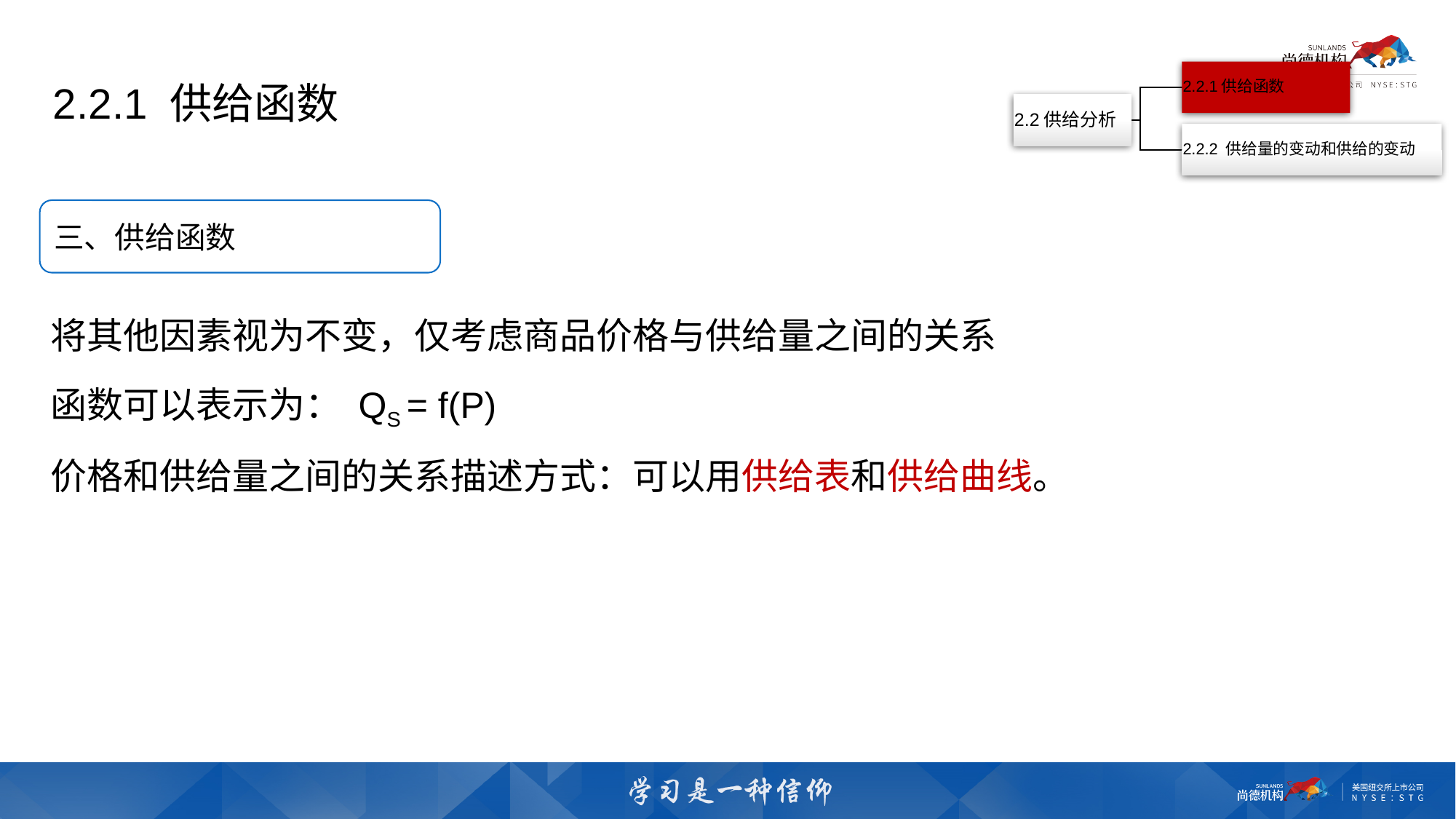

2.2供给分析
2.2.1供给函数
2.2.2 供给量的变动和供给的变动
2.2.1 供给函数
三、供给函数
将其他因素视为不变，仅考虑商品价格与供给量之间的关系
函数可以表示为： QS = f(P)
价格和供给量之间的关系描述方式：可以用供给表和供给曲线。